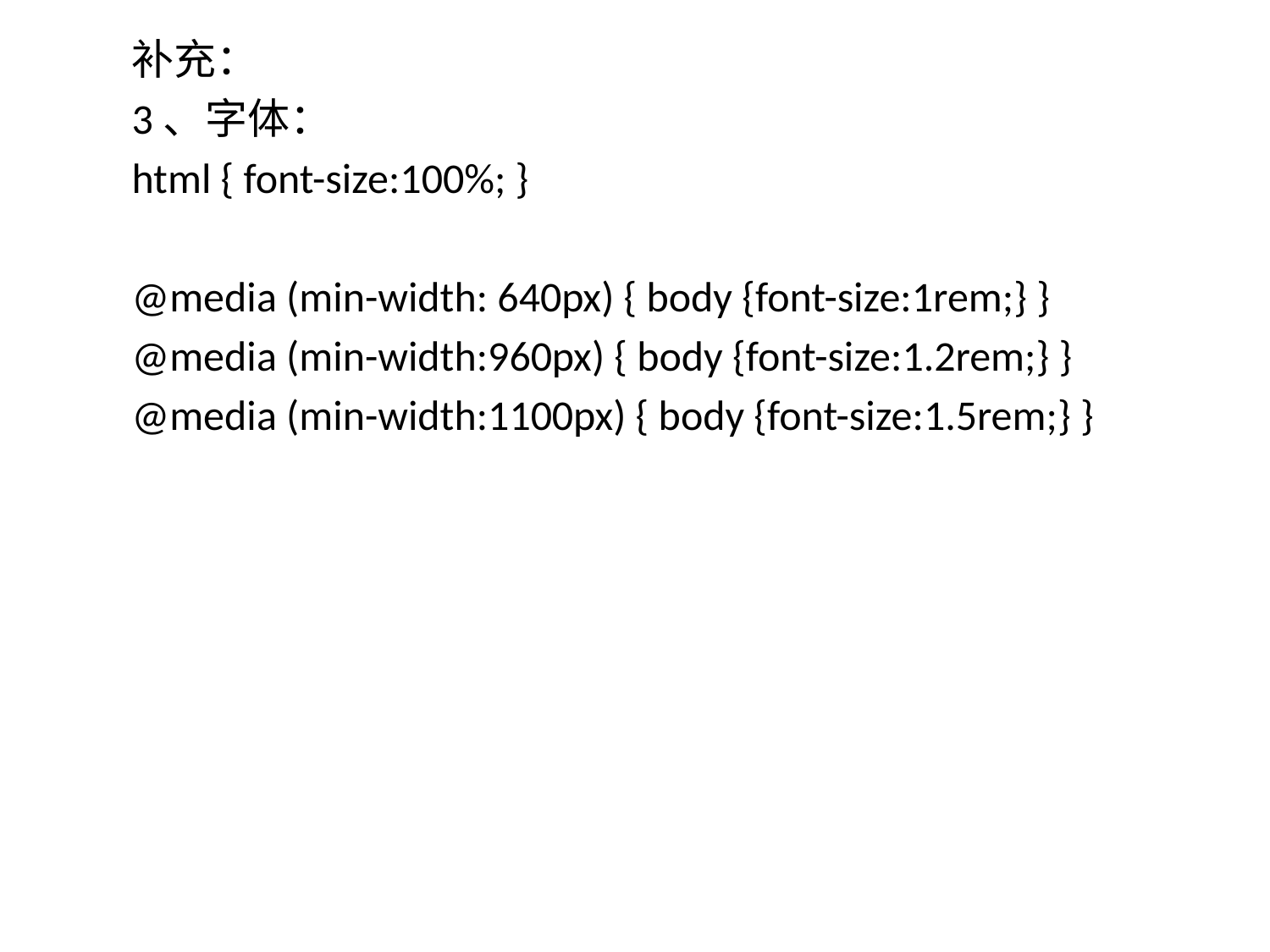

补充：
3、字体：
html { font-size:100%; }

@media (min-width: 640px) { body {font-size:1rem;} }
@media (min-width:960px) { body {font-size:1.2rem;} }
@media (min-width:1100px) { body {font-size:1.5rem;} }